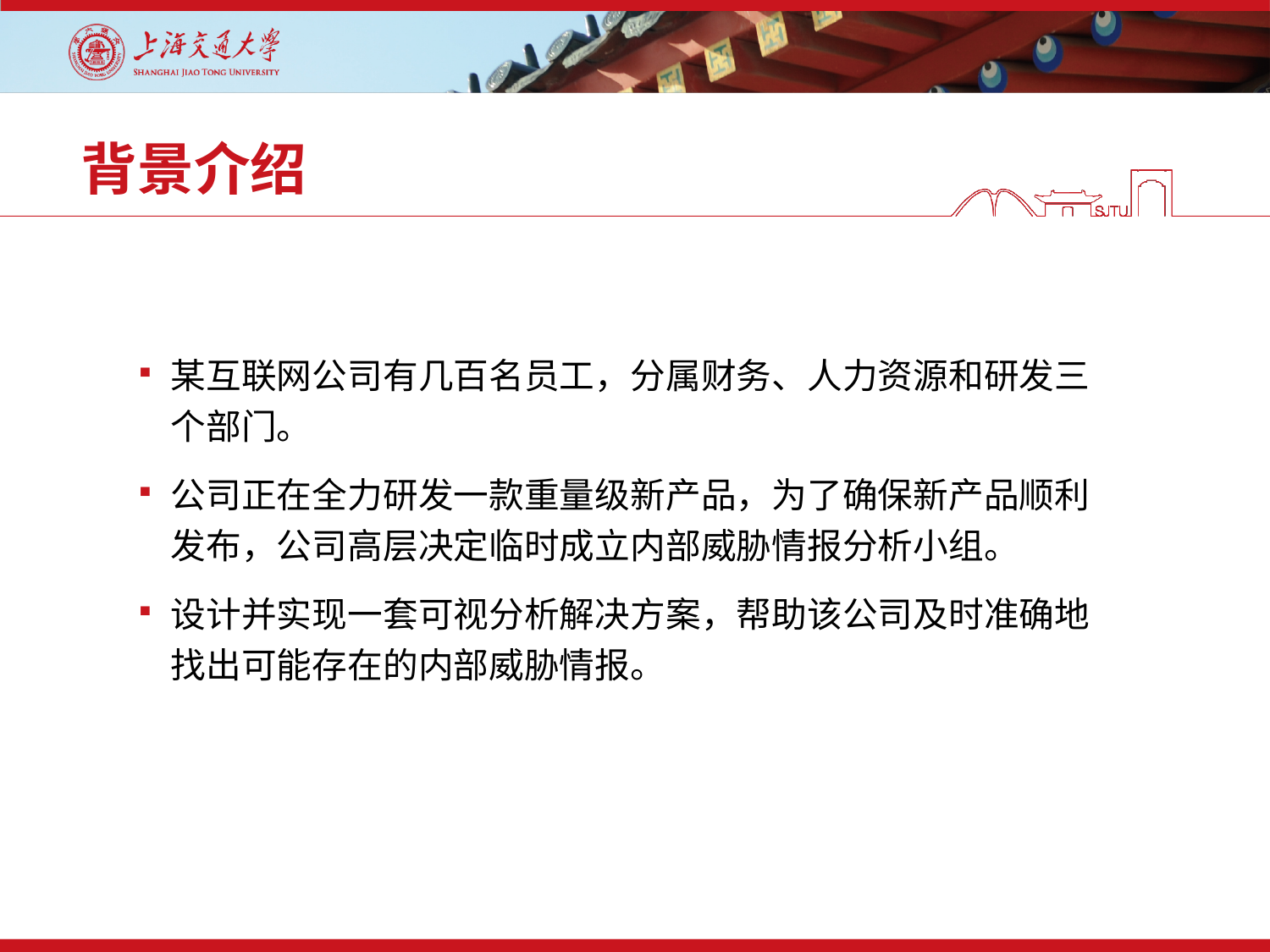

# 背景介绍
某互联网公司有几百名员工，分属财务、人力资源和研发三个部门。
公司正在全力研发一款重量级新产品，为了确保新产品顺利发布，公司高层决定临时成立内部威胁情报分析小组。
设计并实现一套可视分析解决方案，帮助该公司及时准确地找出可能存在的内部威胁情报。